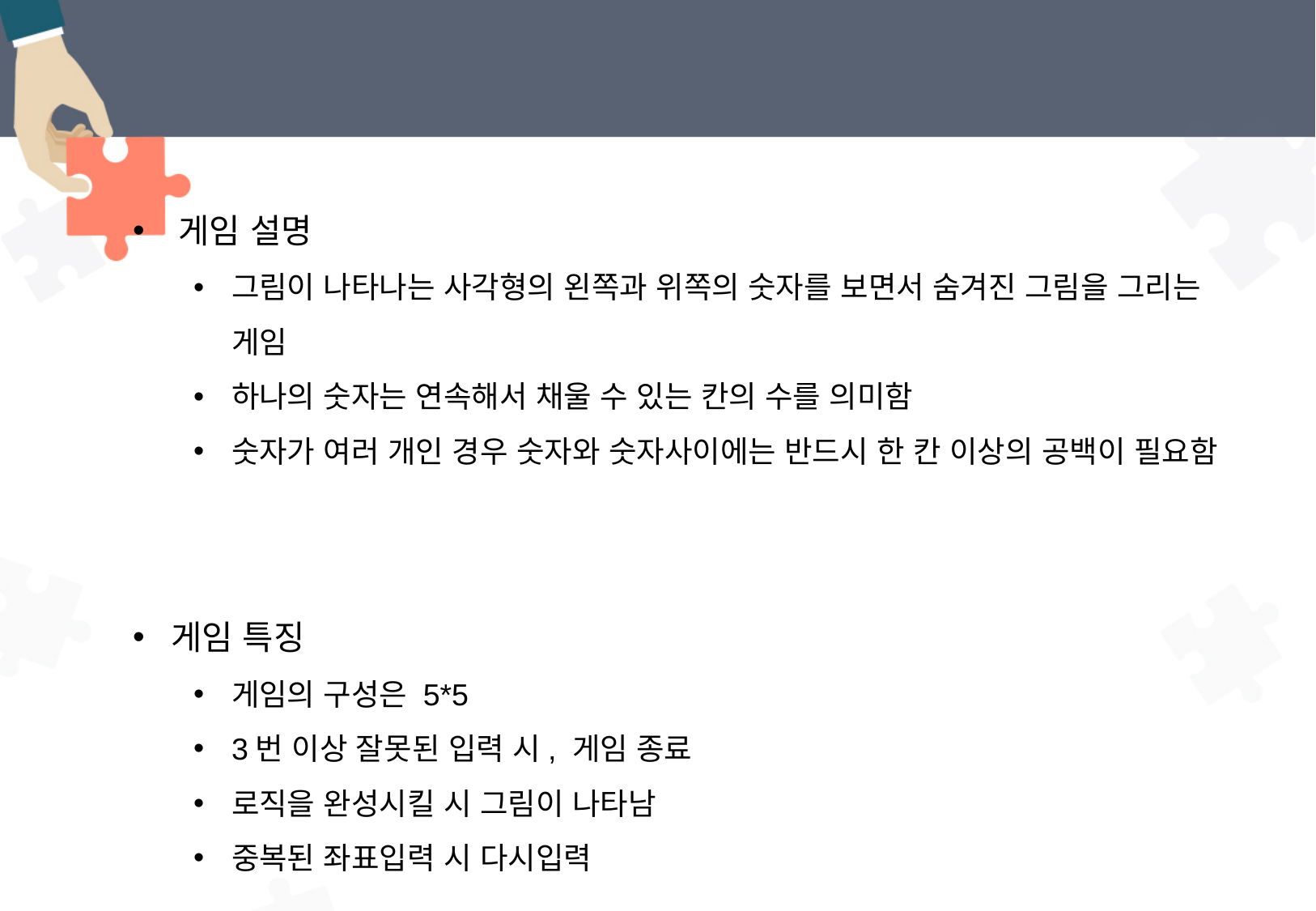

# 게임 설명 및 특징
게임 설명
그림이 나타나는 사각형의 왼쪽과 위쪽의 숫자를 보면서 숨겨진 그림을 그리는 게임
하나의 숫자는 연속해서 채울 수 있는 칸의 수를 의미함
숫자가 여러 개인 경우 숫자와 숫자사이에는 반드시 한 칸 이상의 공백이 필요함
게임 특징
게임의 구성은 5*5
3번 이상 잘못된 입력 시, 게임 종료
로직을 완성시킬 시 그림이 나타남
중복된 좌표입력 시 다시입력